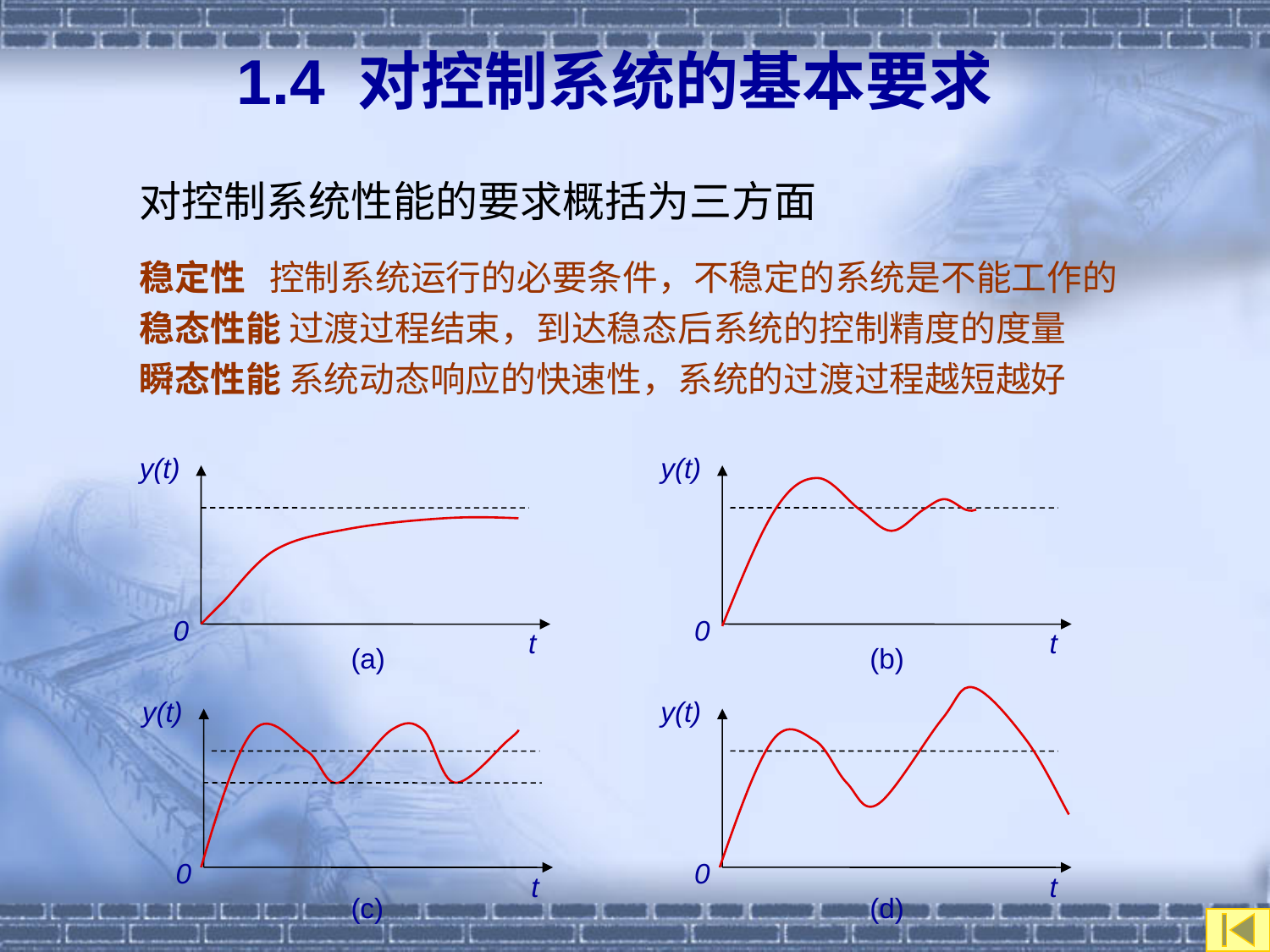

1.4 对控制系统的基本要求
对控制系统性能的要求概括为三方面
稳定性   控制系统运行的必要条件，不稳定的系统是不能工作的
稳态性能 过渡过程结束，到达稳态后系统的控制精度的度量
瞬态性能 系统动态响应的快速性，系统的过渡过程越短越好
y(t)

0
t

y(t)

0
t

(a)
(b)

y(t)

0
t

y(t)

0
t

(c)
(d)